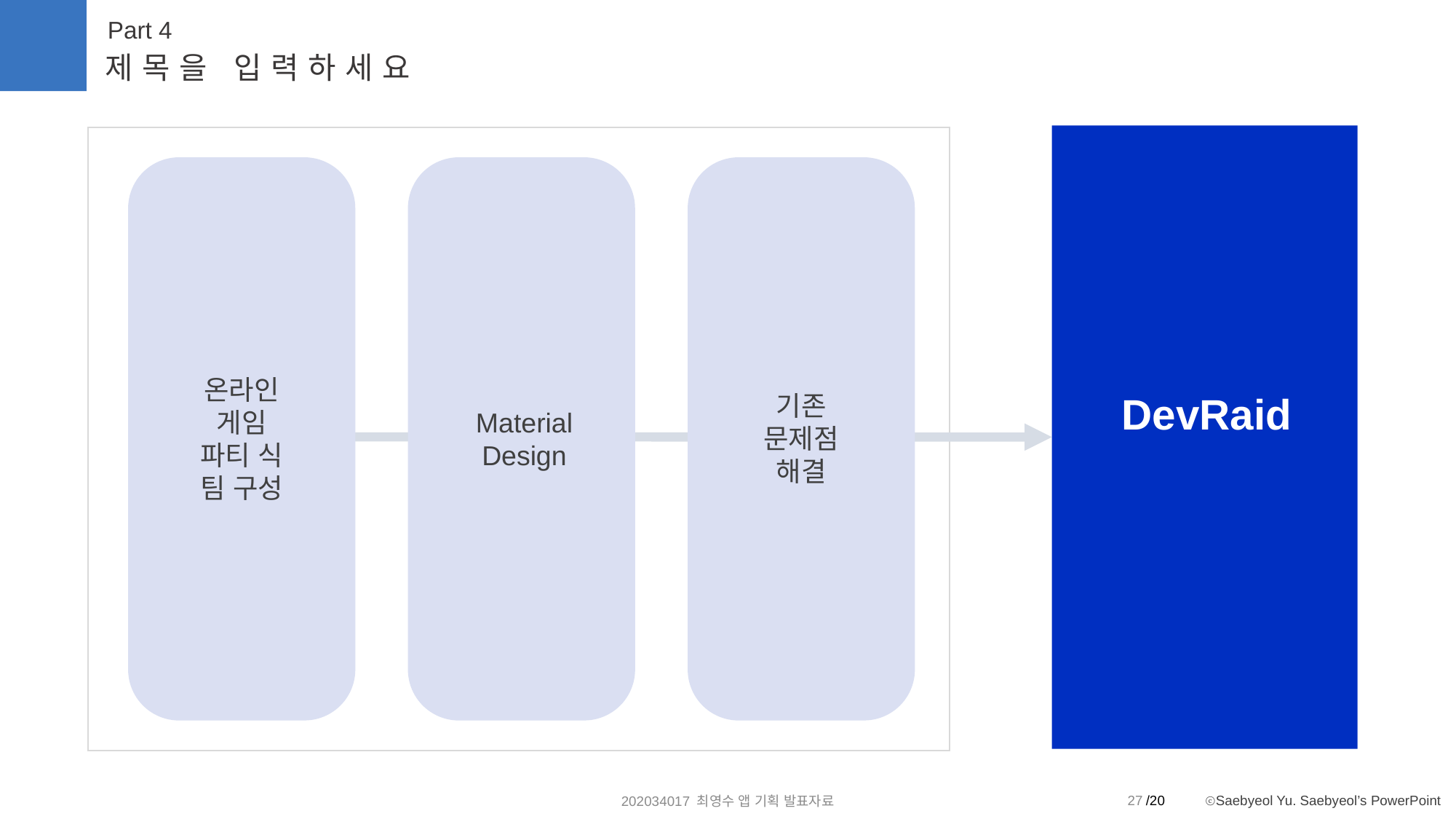

Part 4
제목을 입력하세요

온라인 게임
파티 식 팀 구성
DevRaid
기존
문제점 해결
Material Design
27
202034017 최영수 앱 기획 발표자료